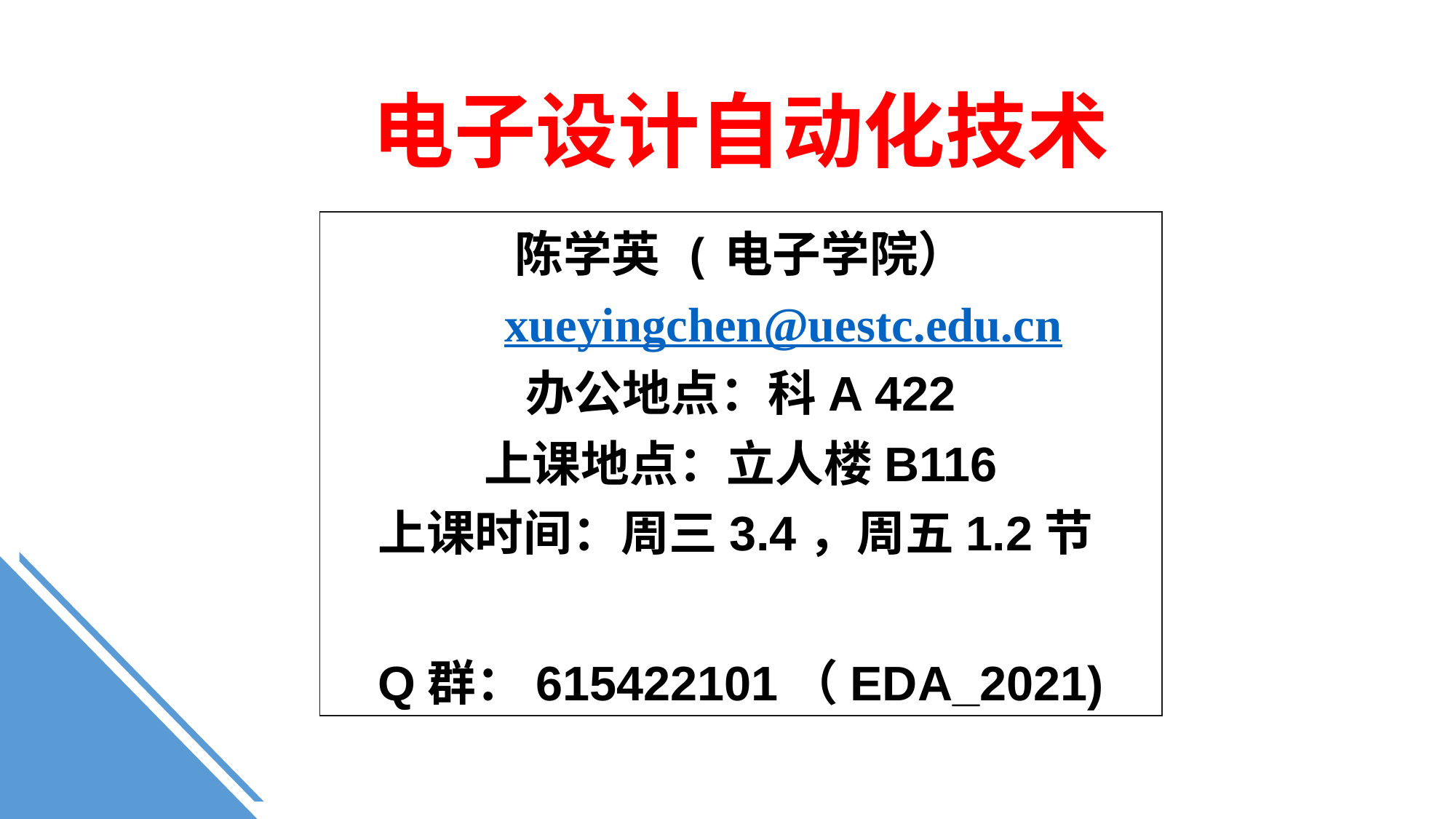

电子设计自动化技术
陈学英 (电子学院）
       xueyingchen@uestc.edu.cn
办公地点：科A 422
上课地点：立人楼B116
   上课时间：周三3.4，周五1.2节
Q群：615422101（EDA_2021)